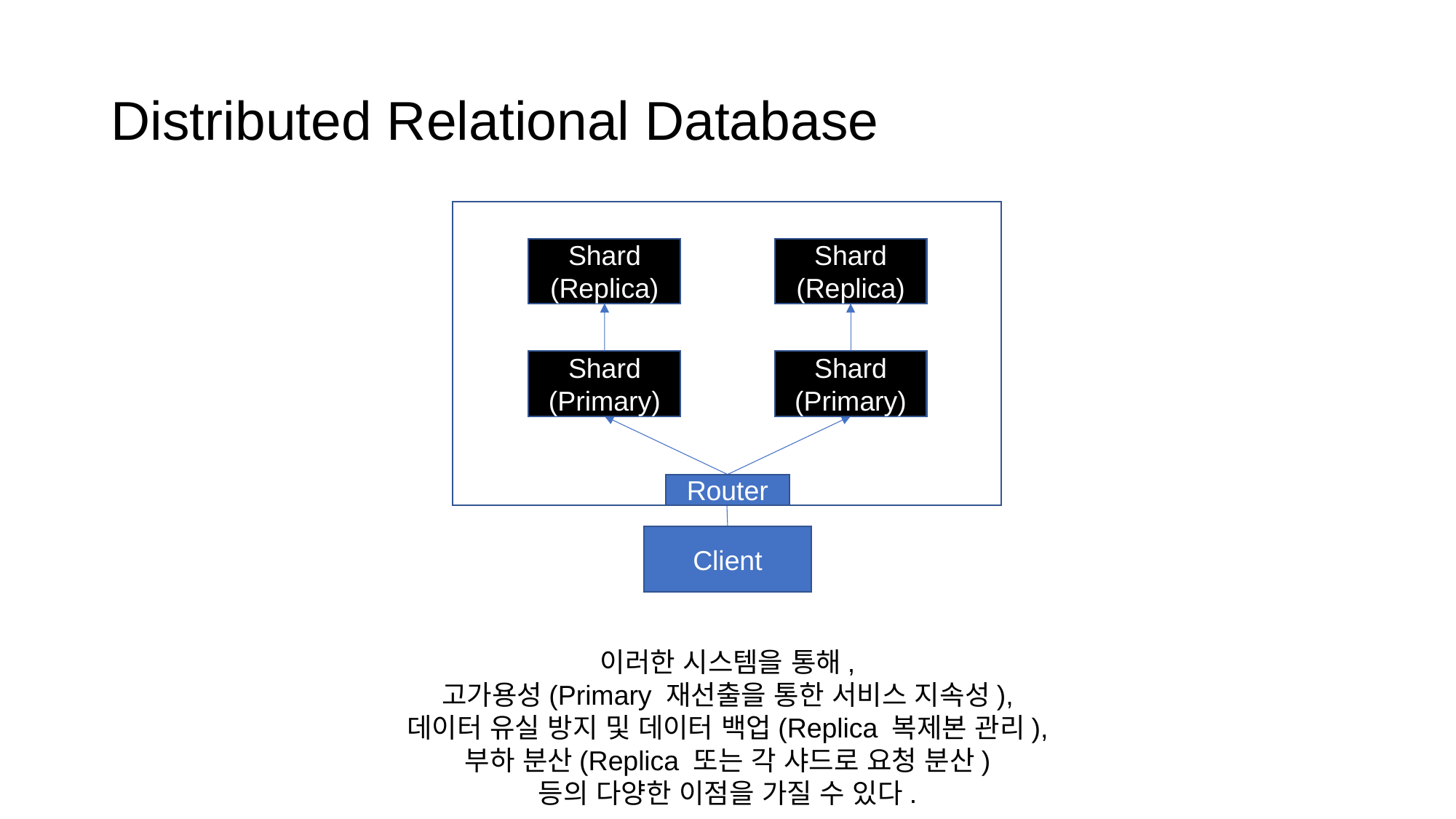

# Distributed Relational Database

Shard
(Replica)
Shard
(Replica)
Shard
(Primary)
Shard
(Primary)
Router
Client
이러한 시스템을 통해,
고가용성(Primary 재선출을 통한 서비스 지속성),
데이터 유실 방지 및 데이터 백업(Replica 복제본 관리),
부하 분산(Replica 또는 각 샤드로 요청 분산)
등의 다양한 이점을 가질 수 있다.